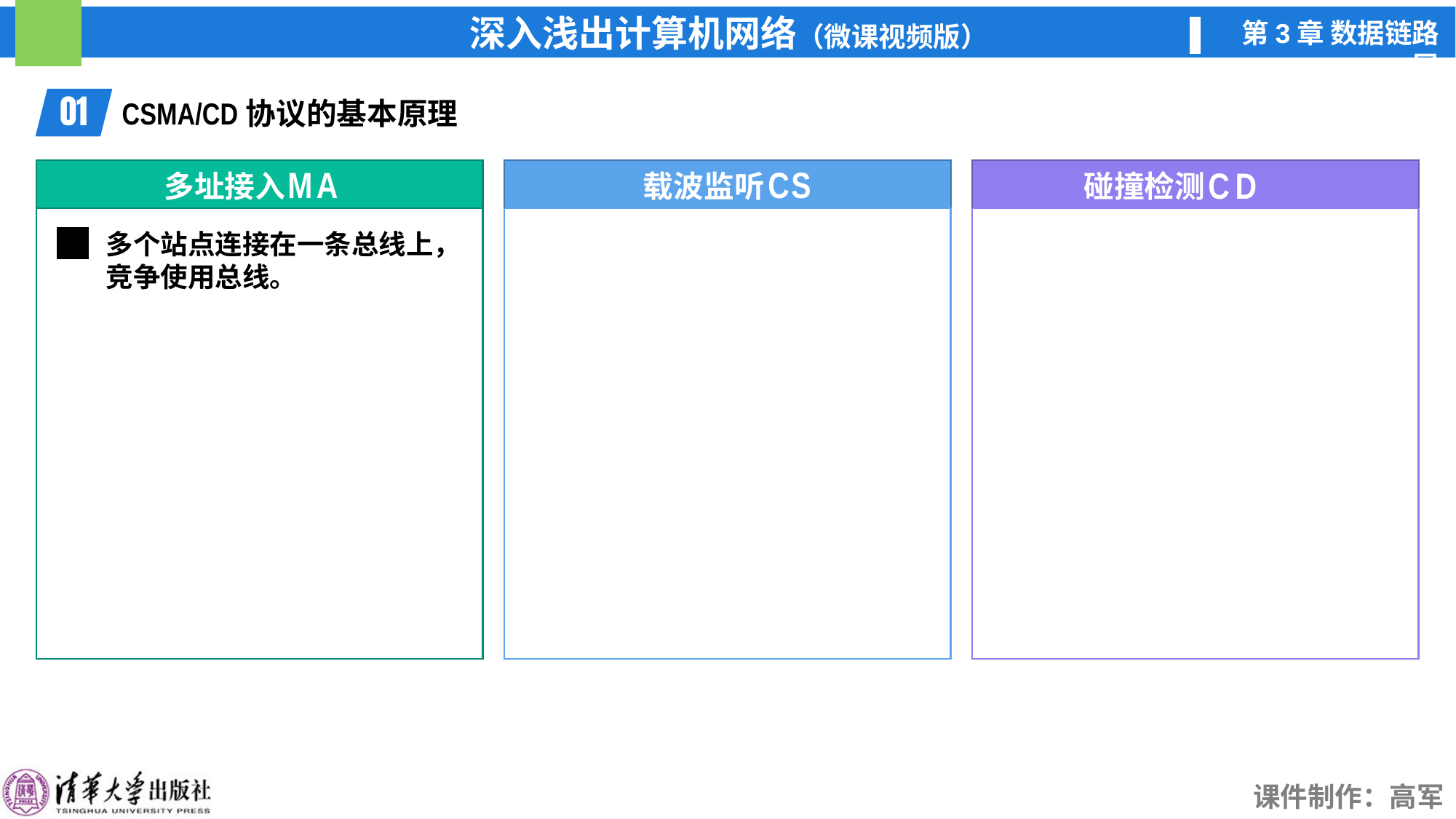

01
CSMA/CD协议的基本原理
M
A
C
S
C
D

多址接入
载波监听
碰撞检测

多个站点连接在一条总线上，竞争使用总线。